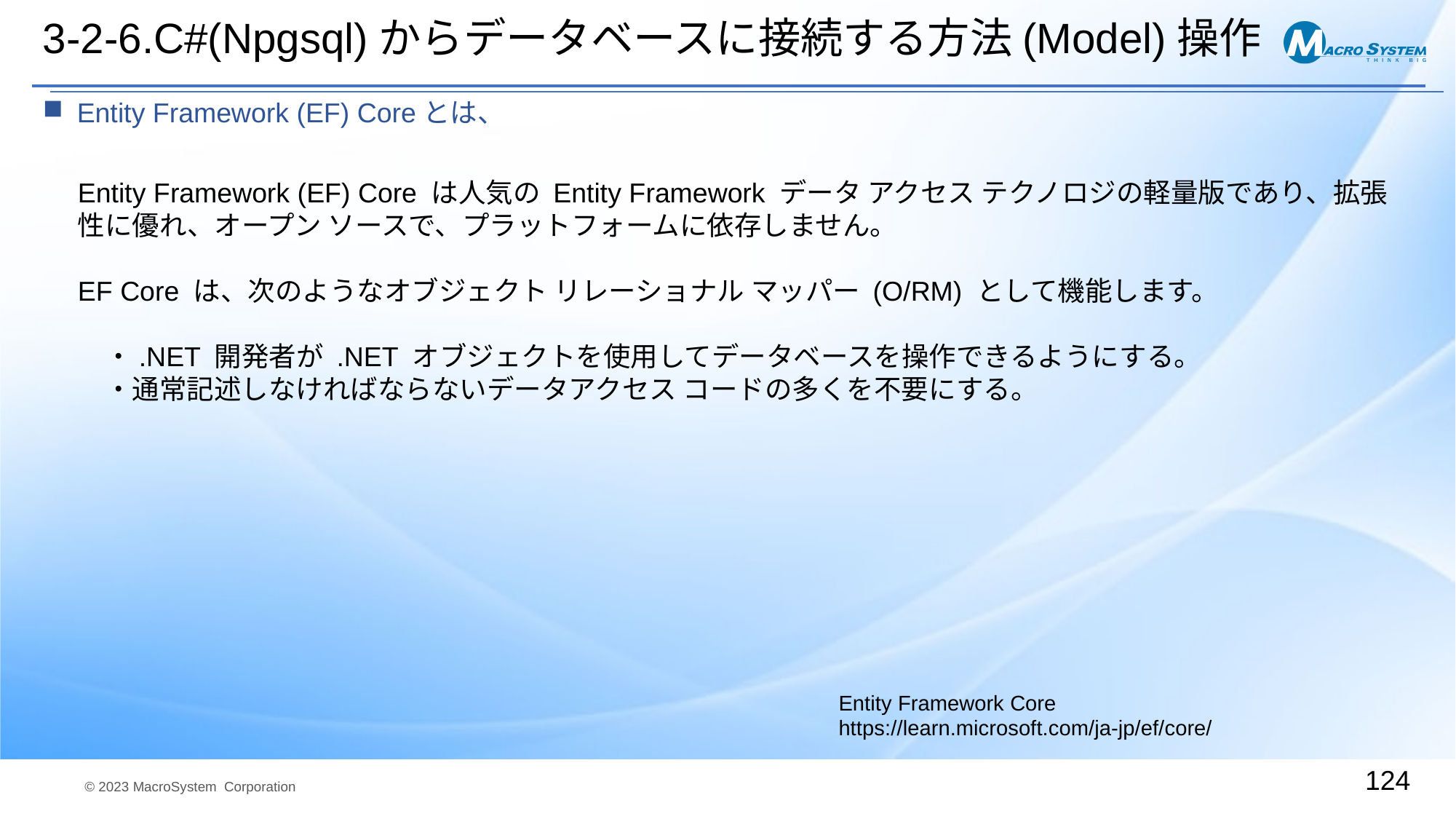

# 3-2-6.C#(Npgsql)からデータベースに接続する方法(Model)操作
Entity Framework (EF) Coreとは、
Entity Framework (EF) Core は人気の Entity Framework データ アクセス テクノロジの軽量版であり、拡張性に優れ、オープン ソースで、プラットフォームに依存しません。

EF Core は、次のようなオブジェクト リレーショナル マッパー (O/RM) として機能します。

　・.NET 開発者が .NET オブジェクトを使用してデータベースを操作できるようにする。
　・通常記述しなければならないデータアクセス コードの多くを不要にする。
Entity Framework Core
https://learn.microsoft.com/ja-jp/ef/core/